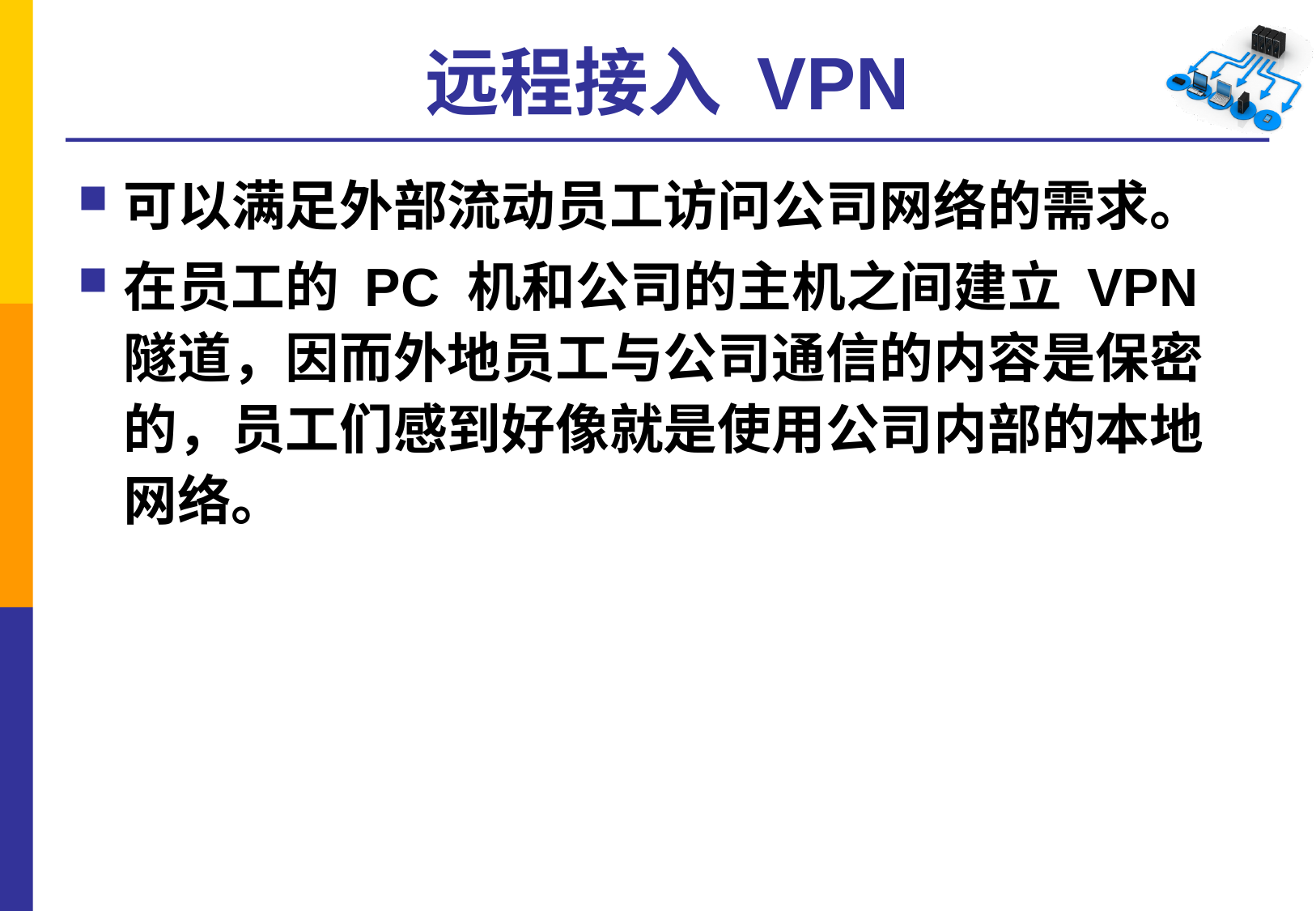

# 远程接入 VPN
可以满足外部流动员工访问公司网络的需求。
在员工的 PC 机和公司的主机之间建立 VPN 隧道，因而外地员工与公司通信的内容是保密的，员工们感到好像就是使用公司内部的本地网络。